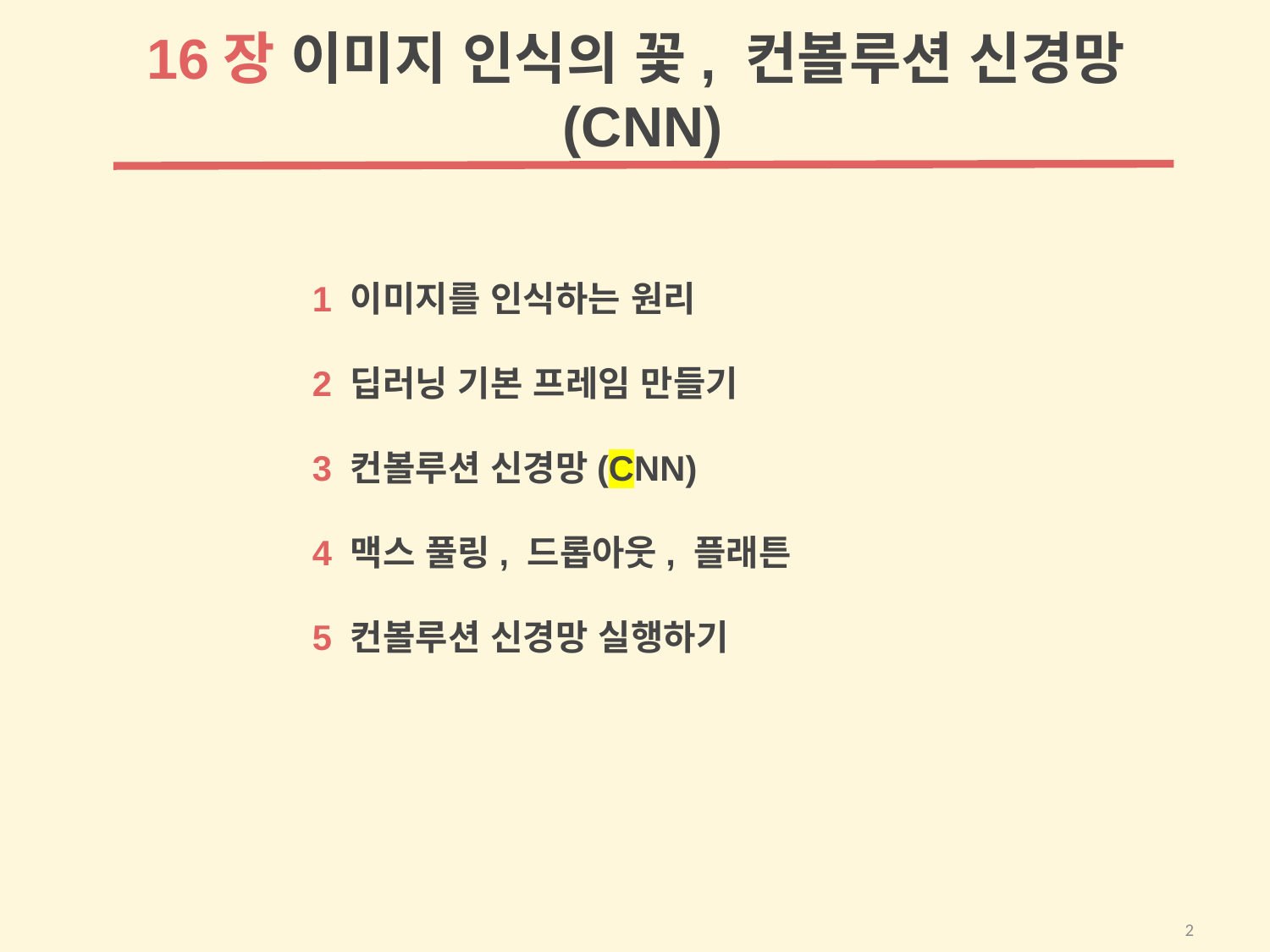

16장 이미지 인식의 꽃, 컨볼루션 신경망(CNN)
1 이미지를 인식하는 원리
2 딥러닝 기본 프레임 만들기
3 컨볼루션 신경망(CNN)
4 맥스 풀링, 드롭아웃, 플래튼
5 컨볼루션 신경망 실행하기
2